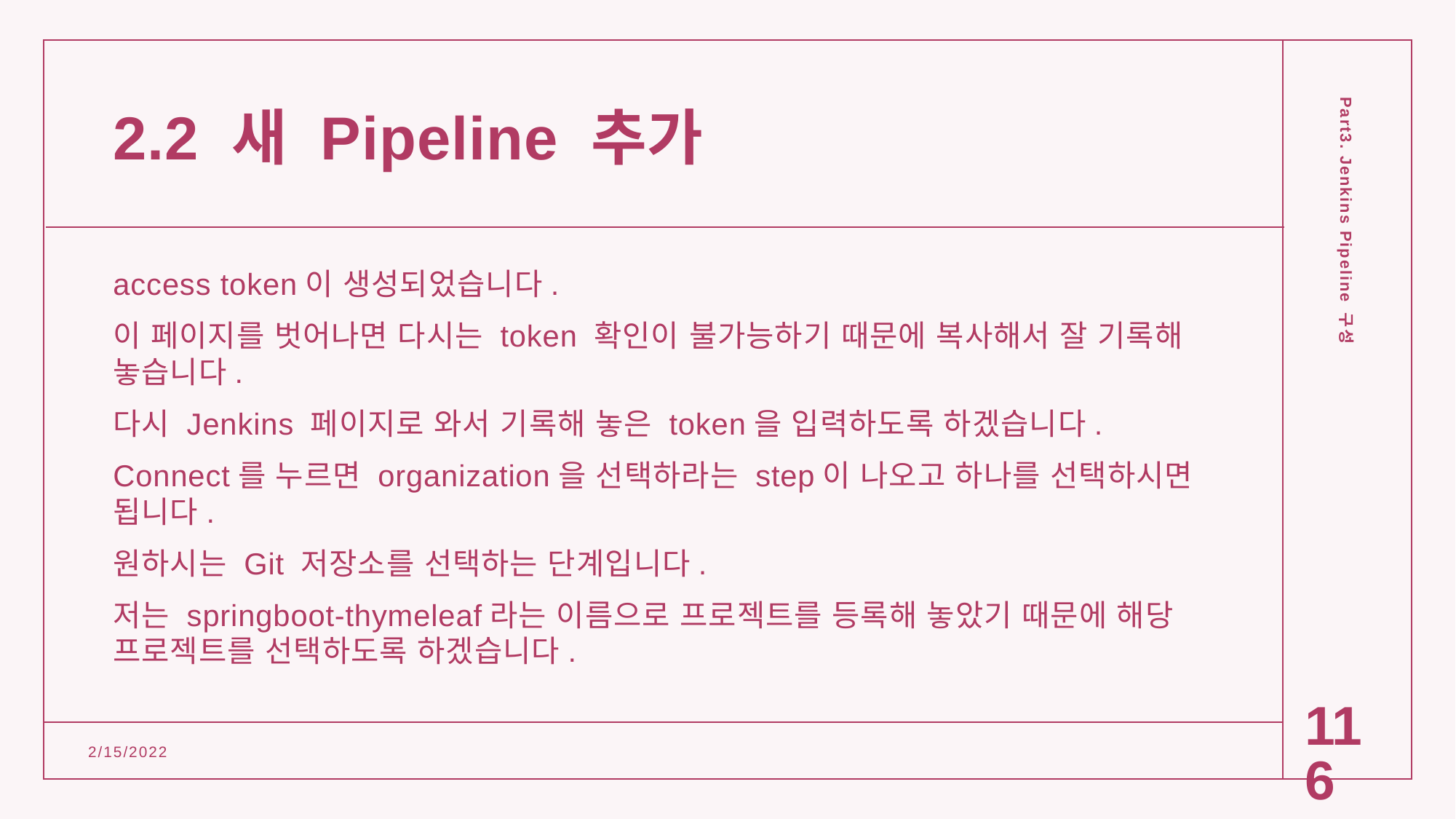

# 2.2 새 Pipeline 추가
access token이 생성되었습니다.
이 페이지를 벗어나면 다시는 token 확인이 불가능하기 때문에 복사해서 잘 기록해 놓습니다.
다시 Jenkins 페이지로 와서 기록해 놓은 token을 입력하도록 하겠습니다.
Connect를 누르면 organization을 선택하라는 step이 나오고 하나를 선택하시면 됩니다.
원하시는 Git 저장소를 선택하는 단계입니다.
저는 springboot-thymeleaf라는 이름으로 프로젝트를 등록해 놓았기 때문에 해당 프로젝트를 선택하도록 하겠습니다.
Part3. Jenkins Pipeline 구성
116
2/15/2022